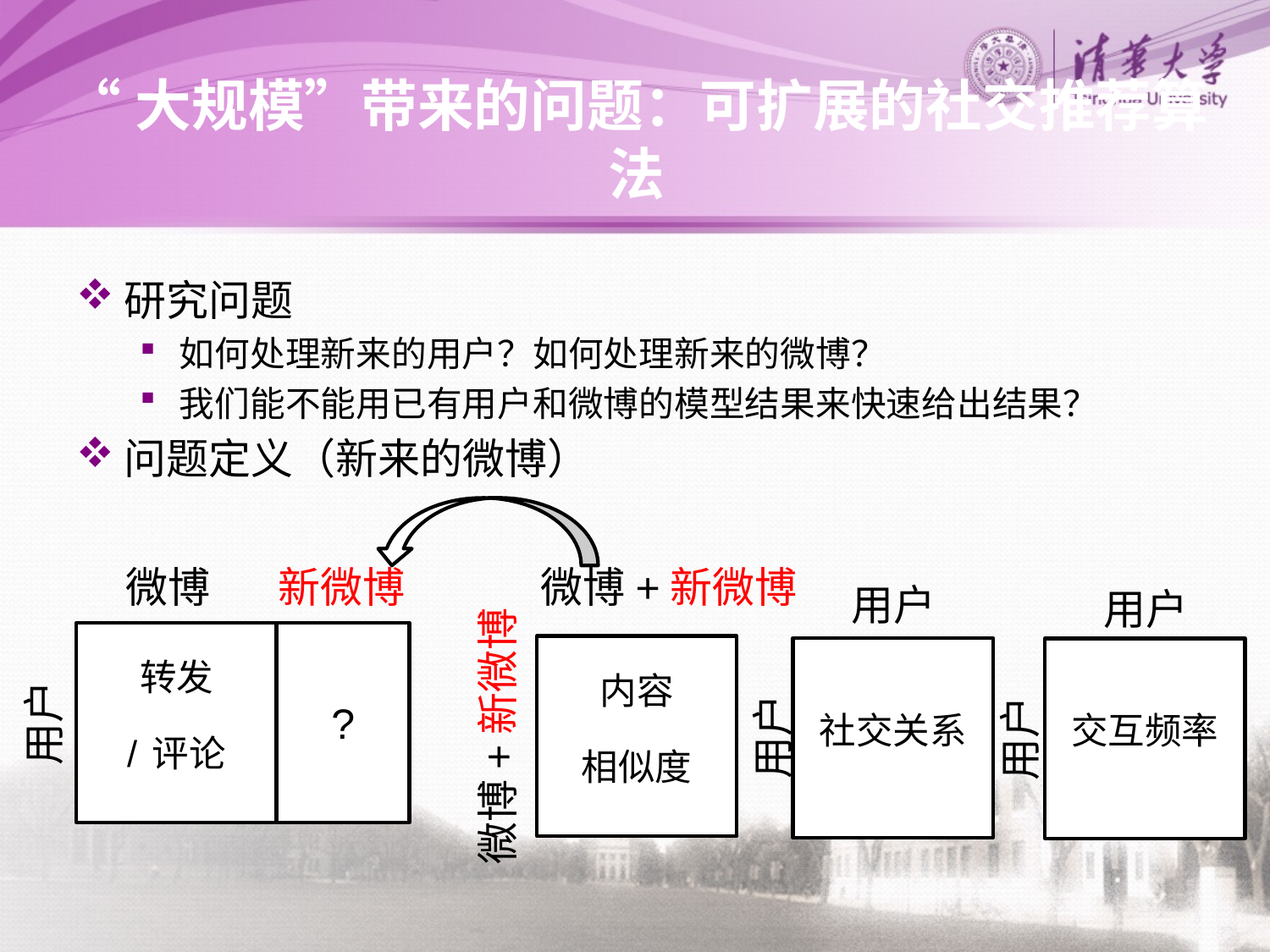

# “大规模”带来的问题：可扩展的社交推荐算法
研究问题
如何处理新来的用户？如何处理新来的微博？
我们能不能用已有用户和微博的模型结果来快速给出结果？
问题定义（新来的微博）

微博
新微博
微博+新微博
用户
用户
转发
/评论
?
内容
相似度
社交关系
交互频率
微博+新微博

用户
用户
用户